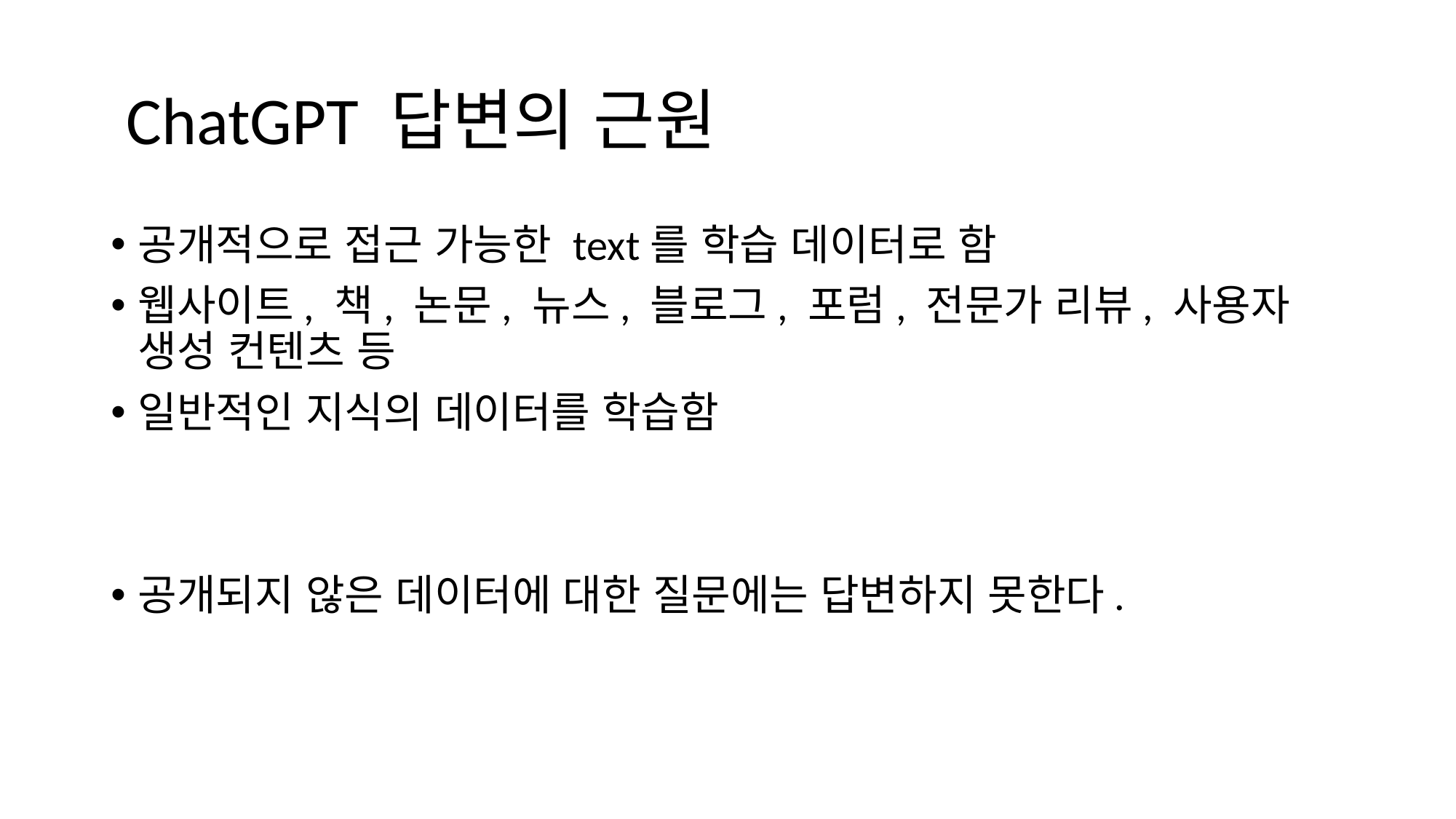

# ChatGPT 답변의 근원
공개적으로 접근 가능한 text를 학습 데이터로 함
웹사이트, 책, 논문, 뉴스, 블로그, 포럼, 전문가 리뷰, 사용자 생성 컨텐츠 등
일반적인 지식의 데이터를 학습함

공개되지 않은 데이터에 대한 질문에는 답변하지 못한다.